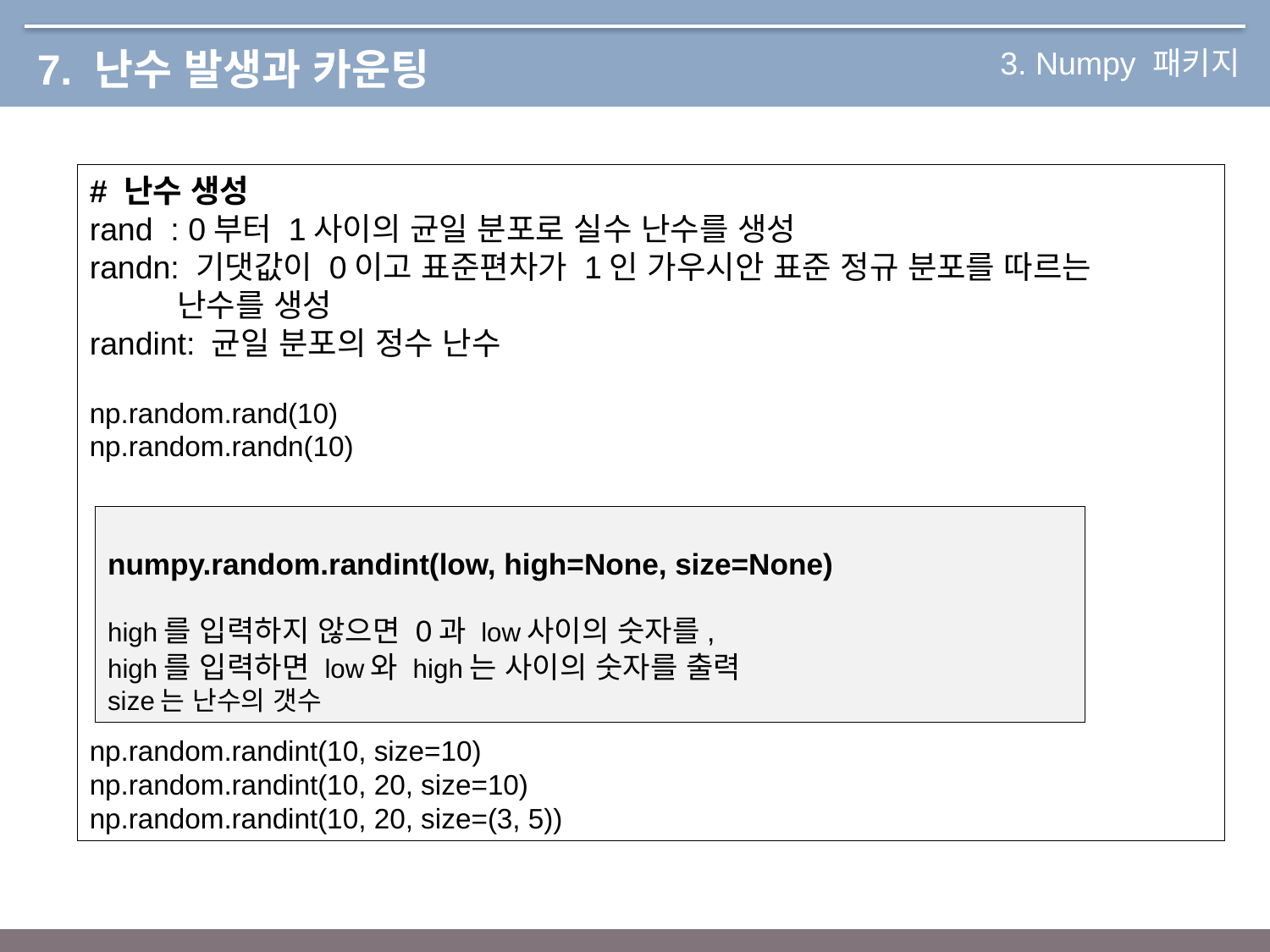

3. Numpy 패키지
7. 난수 발생과 카운팅
# 난수 생성
rand  : 0부터 1사이의 균일 분포로 실수 난수를 생성
randn: 기댓값이 0이고 표준편차가 1인 가우시안 표준 정규 분포를 따르는
         난수를 생성
randint: 균일 분포의 정수 난수

np.random.rand(10)
np.random.randn(10)

np.random.randint(10, size=10)
np.random.randint(10, 20, size=10)
np.random.randint(10, 20, size=(3, 5))

numpy.random.randint(low, high=None, size=None)

high를 입력하지 않으면 0과 low사이의 숫자를,
high를 입력하면 low와 high는 사이의 숫자를 출력
size는 난수의 갯수